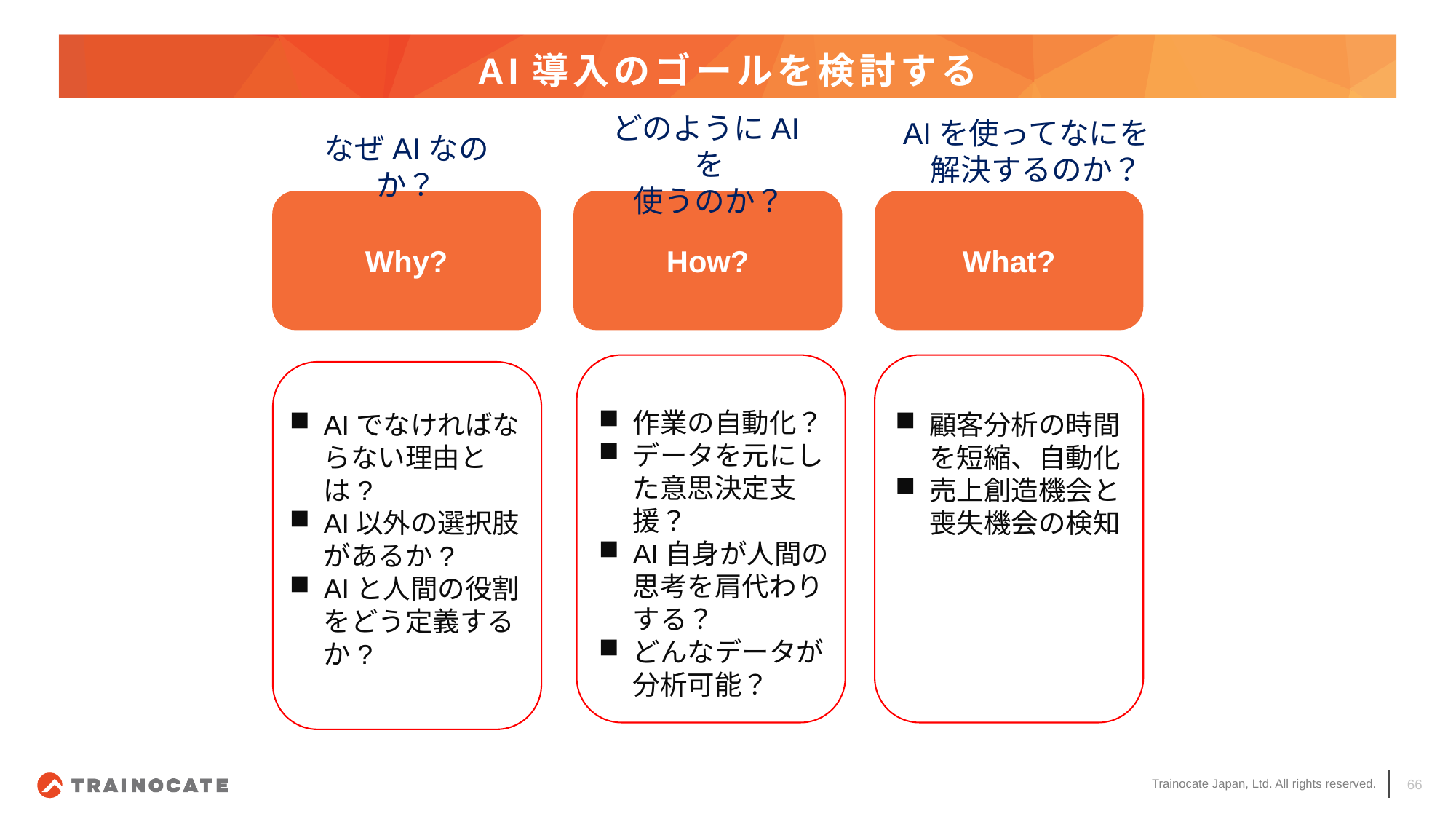

# AI導入のゴールを検討する
どのようにAIを
使うのか？
AIを使ってなにを
解決するのか？
なぜAIなのか？
Why?
How?
What?

作業の自動化？
データを元にした意思決定支援？
AI自身が人間の思考を肩代わり
する？
どんなデータが
分析可能？
AIでなければならない理由とは?
AI以外の選択肢があるか?
AIと人間の役割をどう定義するか?

顧客分析の時間を短縮、自動化
売上創造機会と喪失機会の検知

66